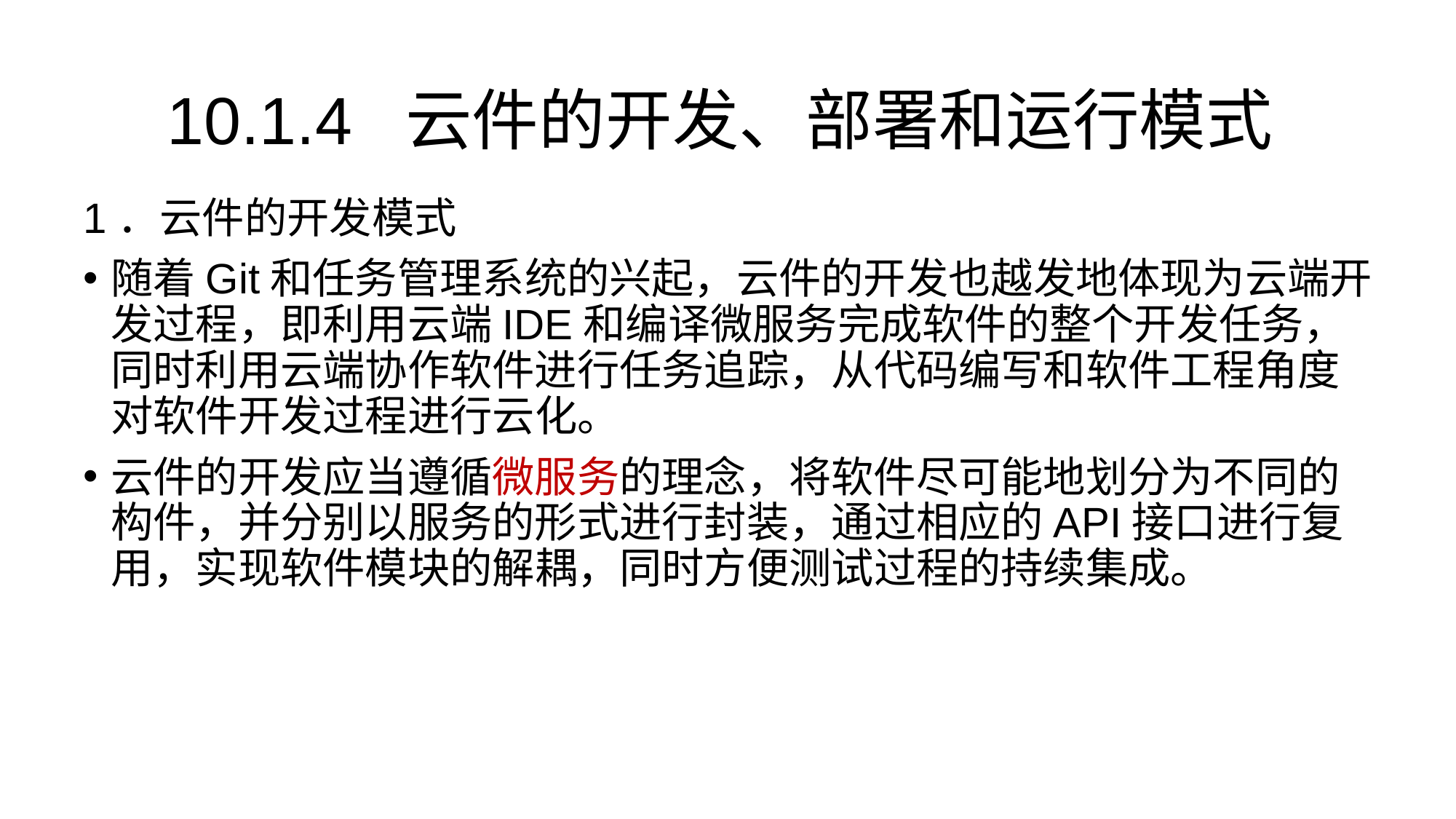

# 10.1.4  云件的开发、部署和运行模式
1．云件的开发模式
随着Git和任务管理系统的兴起，云件的开发也越发地体现为云端开发过程，即利用云端IDE和编译微服务完成软件的整个开发任务，同时利用云端协作软件进行任务追踪，从代码编写和软件工程角度对软件开发过程进行云化。
云件的开发应当遵循微服务的理念，将软件尽可能地划分为不同的构件，并分别以服务的形式进行封装，通过相应的API接口进行复用，实现软件模块的解耦，同时方便测试过程的持续集成。